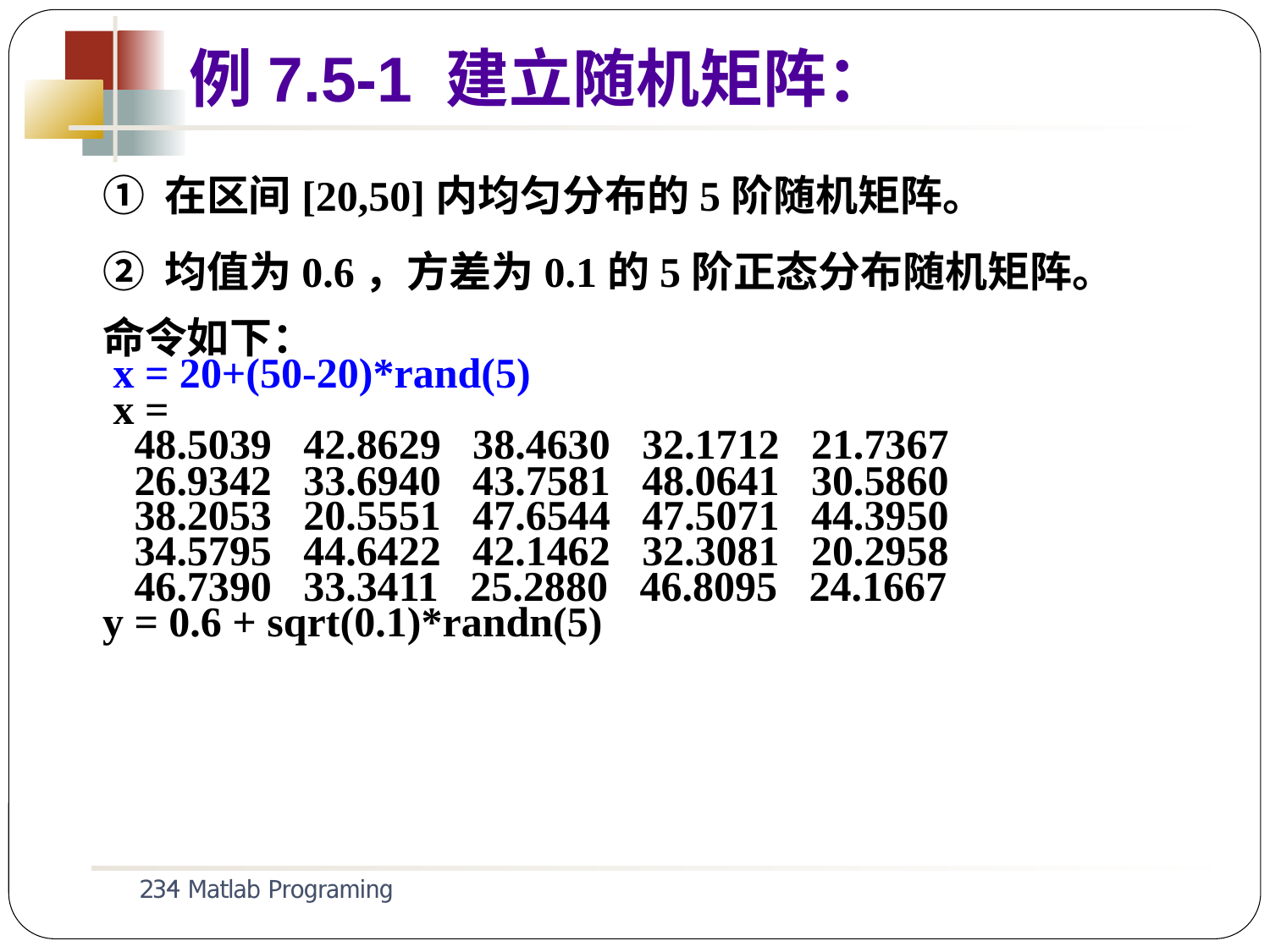

例7.5-1 建立随机矩阵：
① 在区间[20,50]内均匀分布的5阶随机矩阵。

② 均值为0.6，方差为0.1的5阶正态分布随机矩阵。

命令如下：
 x = 20+(50-20)*rand(5)
 x =
   48.5039   42.8629   38.4630   32.1712   21.7367
   26.9342   33.6940   43.7581   48.0641   30.5860
   38.2053   20.5551   47.6544   47.5071   44.3950
   34.5795   44.6422   42.1462   32.3081   20.2958
   46.7390   33.3411   25.2880   46.8095   24.1667
y = 0.6 + sqrt(0.1)*randn(5)

234 Matlab Programing